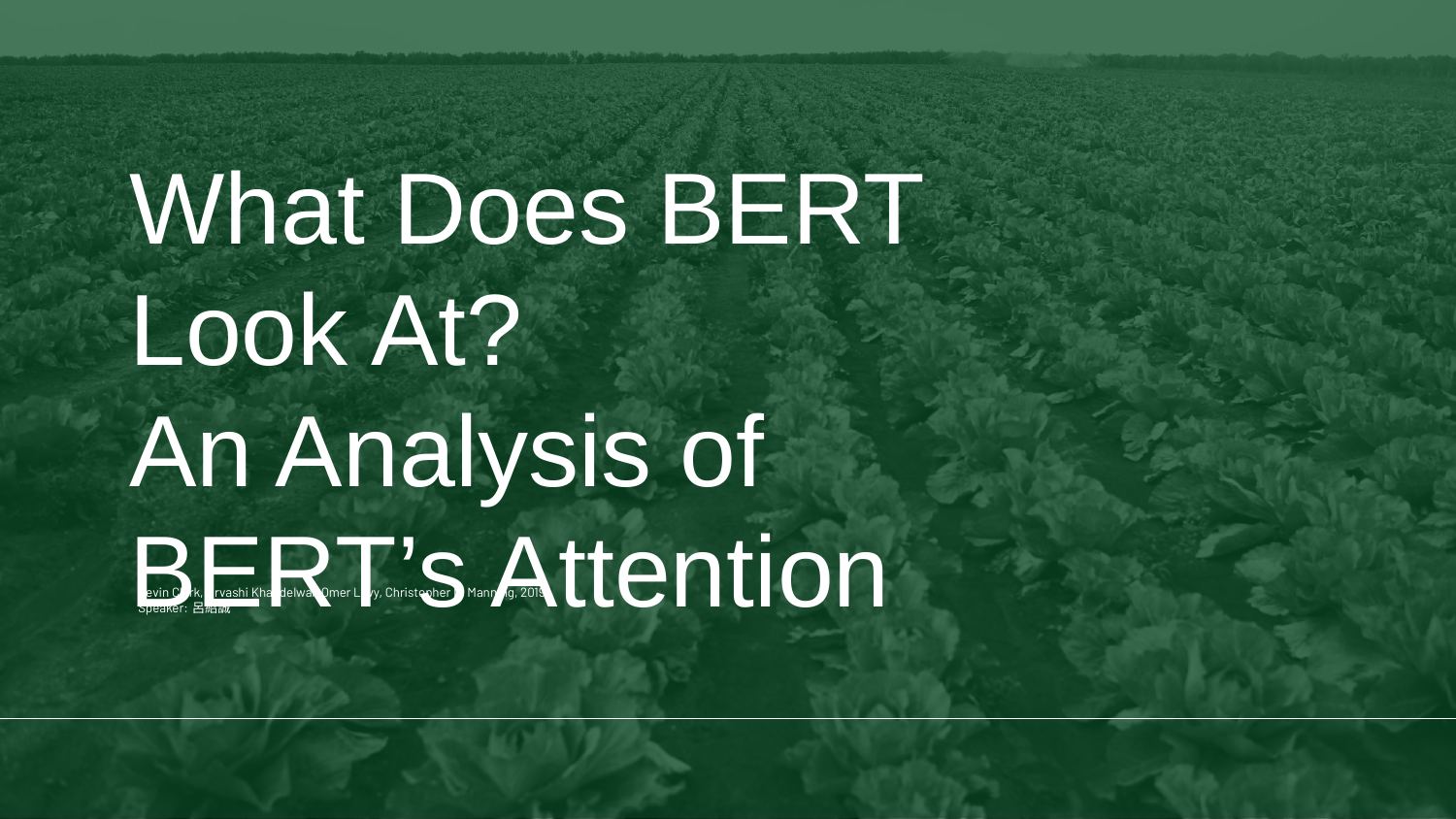

# What Does BERT Look At? An Analysis of BERT’s Attention

Kevin Clark, Urvashi Khandelwal, Omer Levy, Christopher D. Manning, 2019
Speaker: 呂紹誠